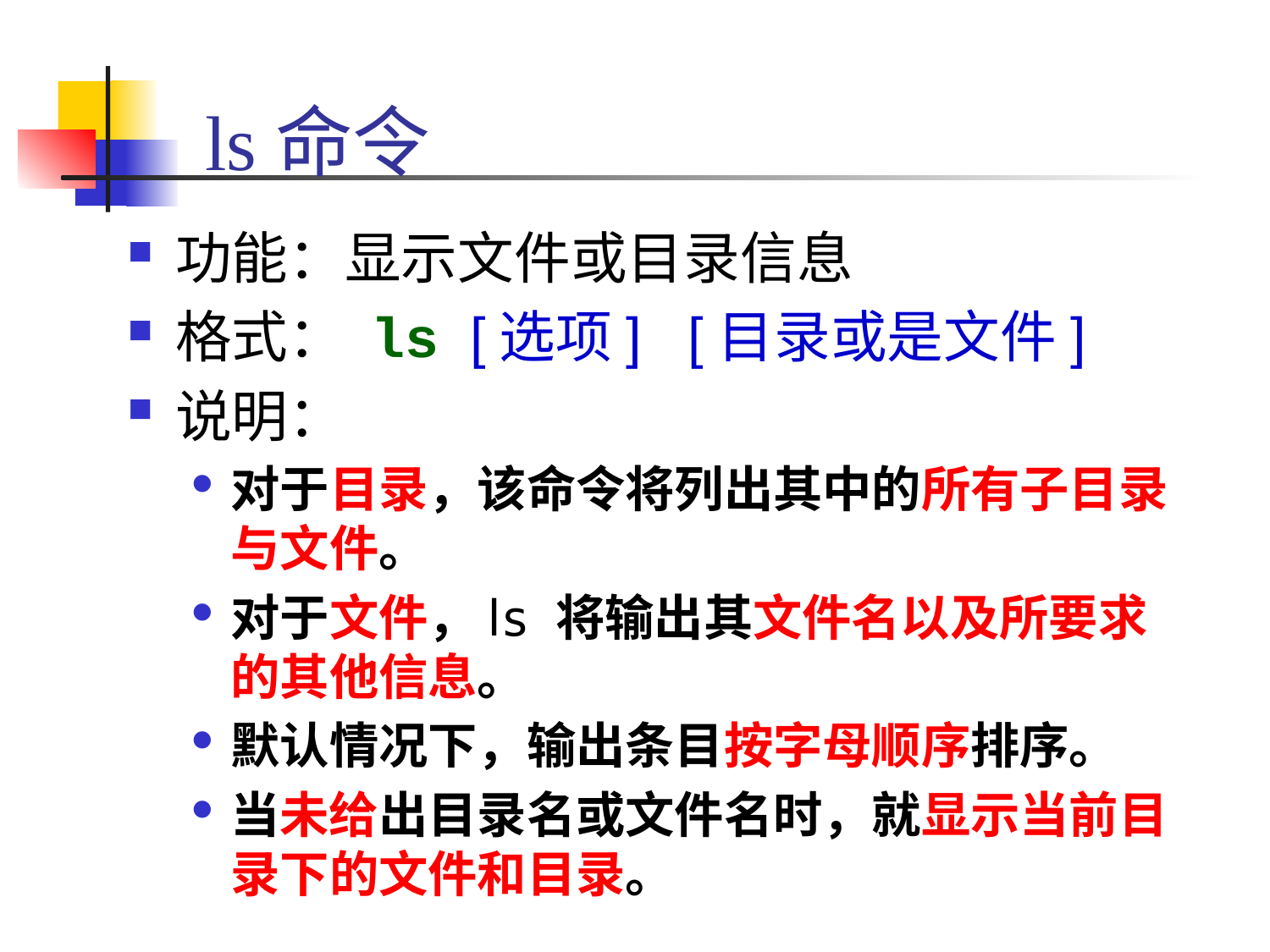

# ls命令
功能：显示文件或目录信息
格式： ls  [选项]   [目录或是文件]
说明：
对于目录，该命令将列出其中的所有子目录与文件。
对于文件，ls 将输出其文件名以及所要求的其他信息。
默认情况下，输出条目按字母顺序排序。
当未给出目录名或文件名时，就显示当前目录下的文件和目录。